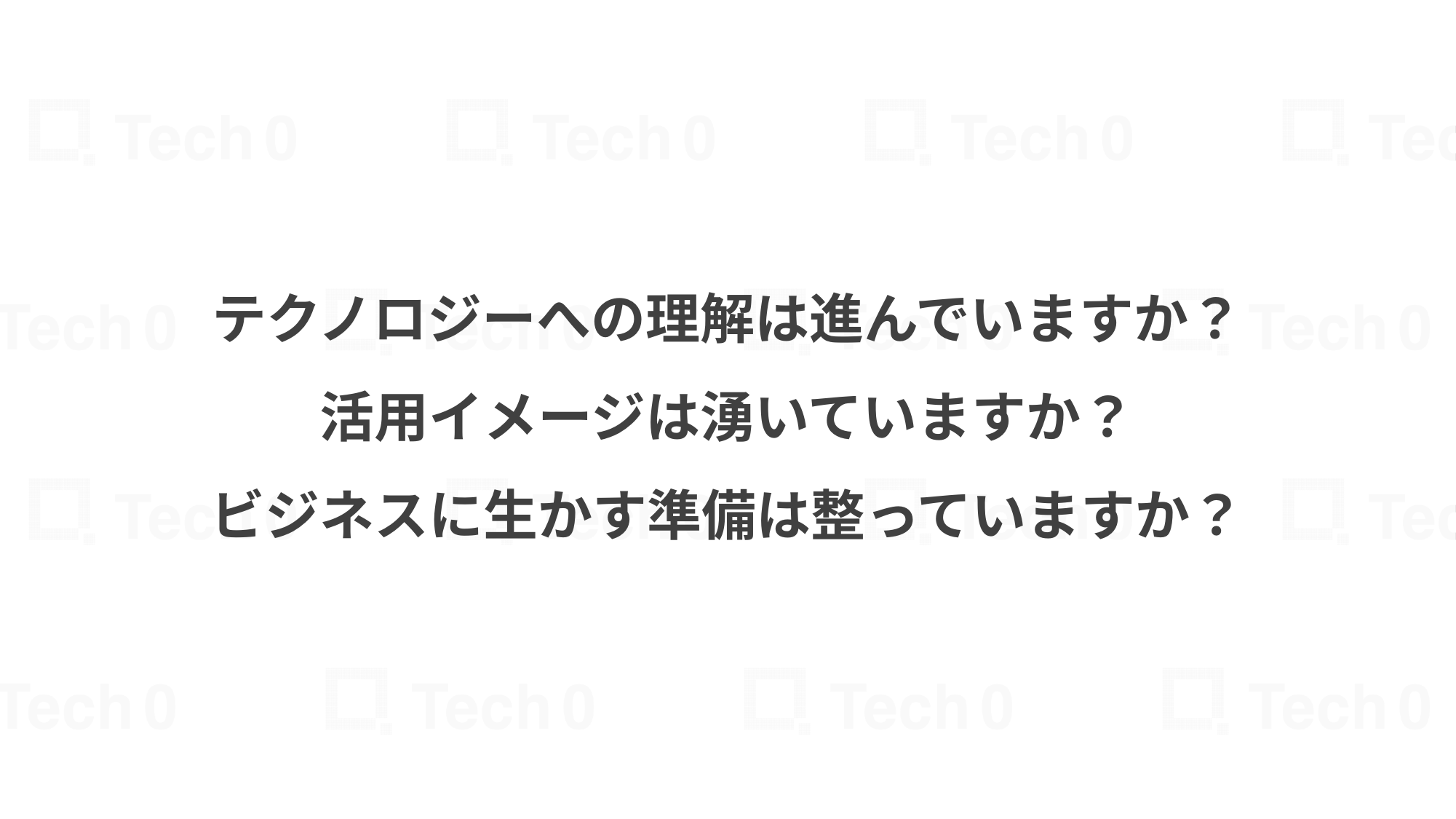

30
テクノロジーへの理解は進んでいますか？
活用イメージは湧いていますか？
ビジネスに生かす準備は整っていますか？